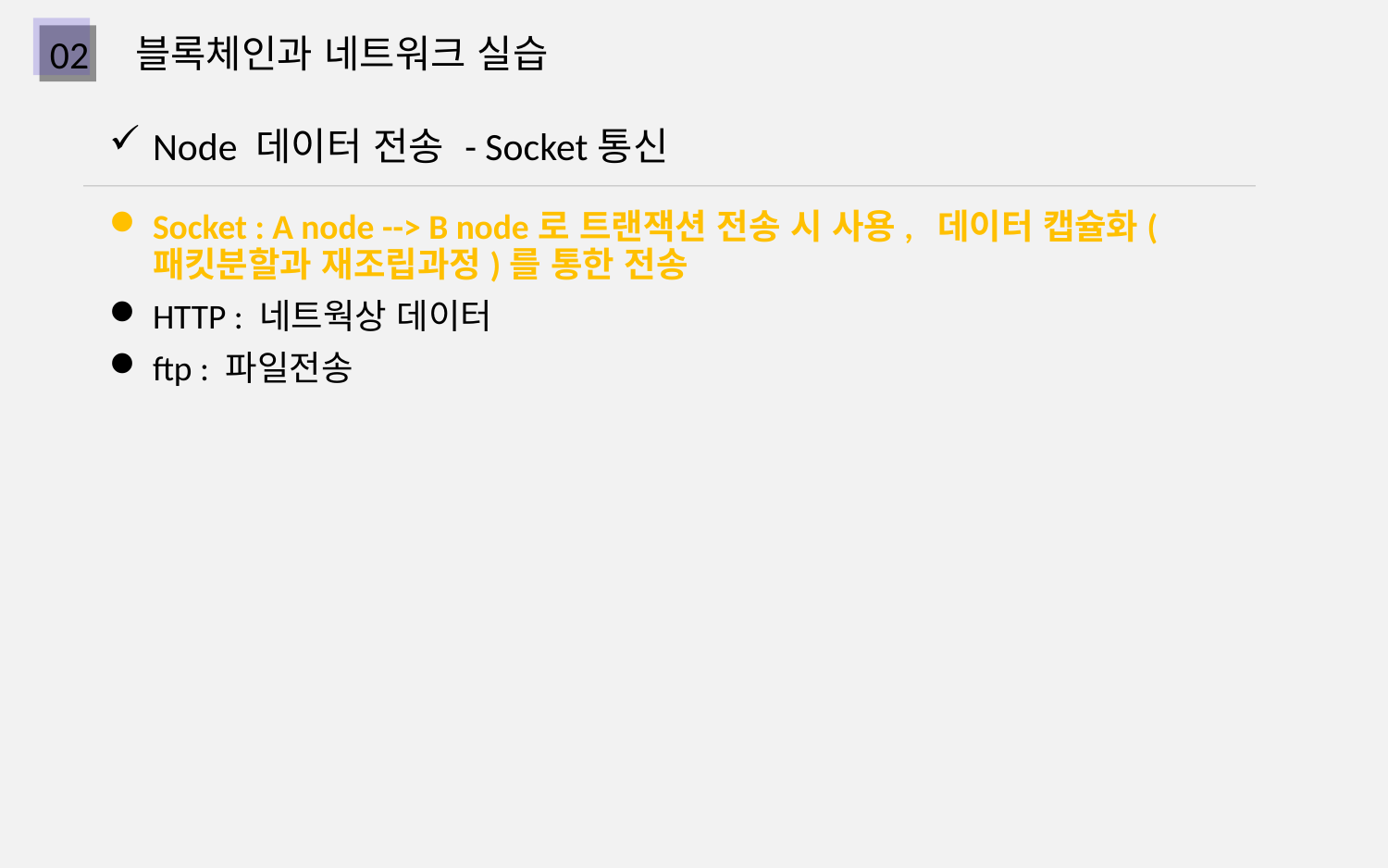

블록체인과 네트워크 실습
02
Node 데이터 전송 - Socket통신
Socket : A node --> B node로 트랜잭션 전송 시 사용,  데이터 캡슐화(패킷분할과 재조립과정)를 통한 전송
HTTP : 네트웍상 데이터
ftp : 파일전송